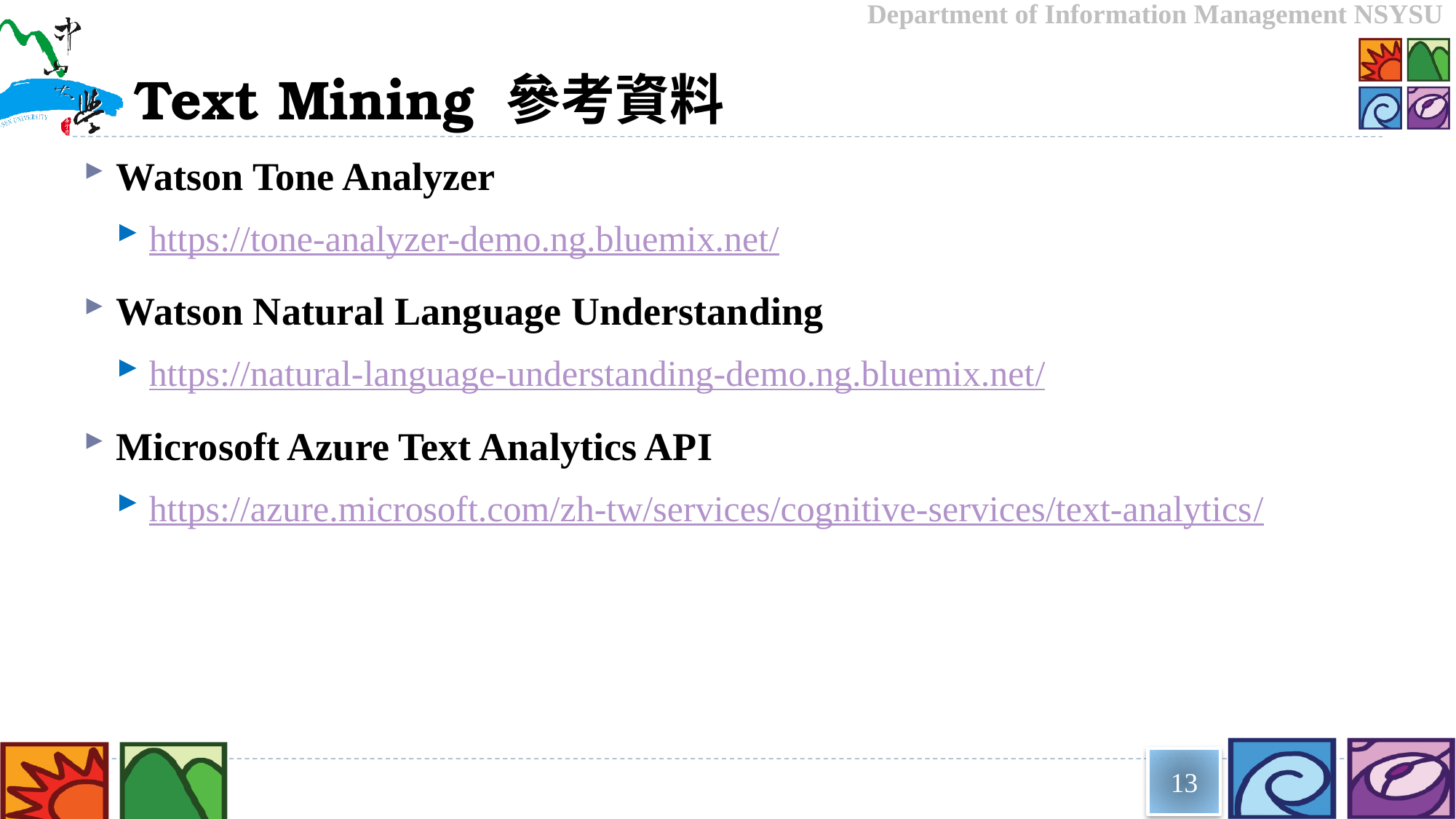

# Text Mining 參考資料
Watson Tone Analyzer
https://tone-analyzer-demo.ng.bluemix.net/
Watson Natural Language Understanding
https://natural-language-understanding-demo.ng.bluemix.net/
Microsoft Azure Text Analytics API
https://azure.microsoft.com/zh-tw/services/cognitive-services/text-analytics/